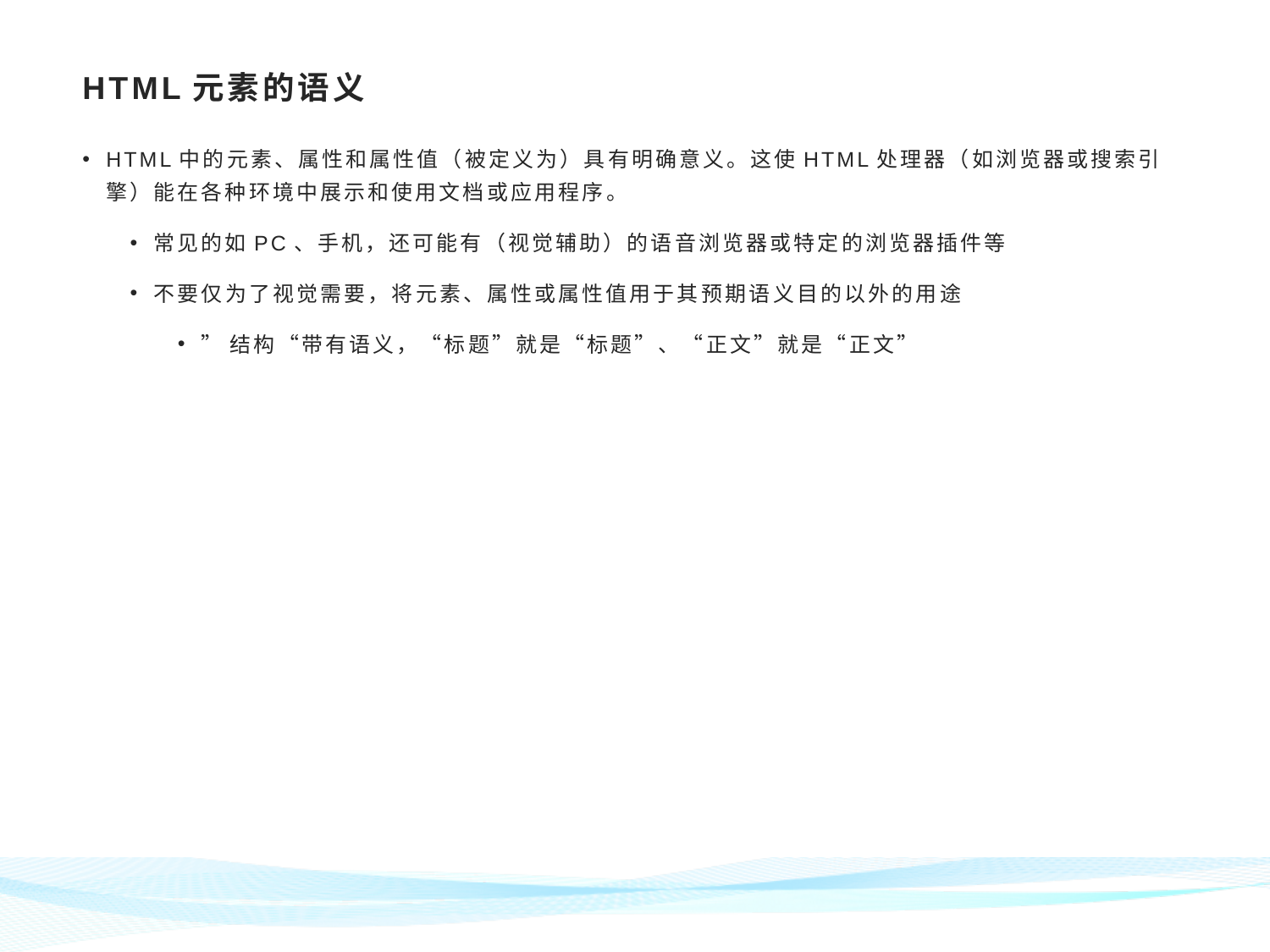

# HTML元素的语义
HTML中的元素、属性和属性值（被定义为）具有明确意义。这使HTML处理器（如浏览器或搜索引擎）能在各种环境中展示和使用文档或应用程序。
常见的如PC、手机，还可能有（视觉辅助）的语音浏览器或特定的浏览器插件等
不要仅为了视觉需要，将元素、属性或属性值用于其预期语义目的以外的用途
”结构“带有语义，“标题”就是“标题”、“正文”就是“正文”